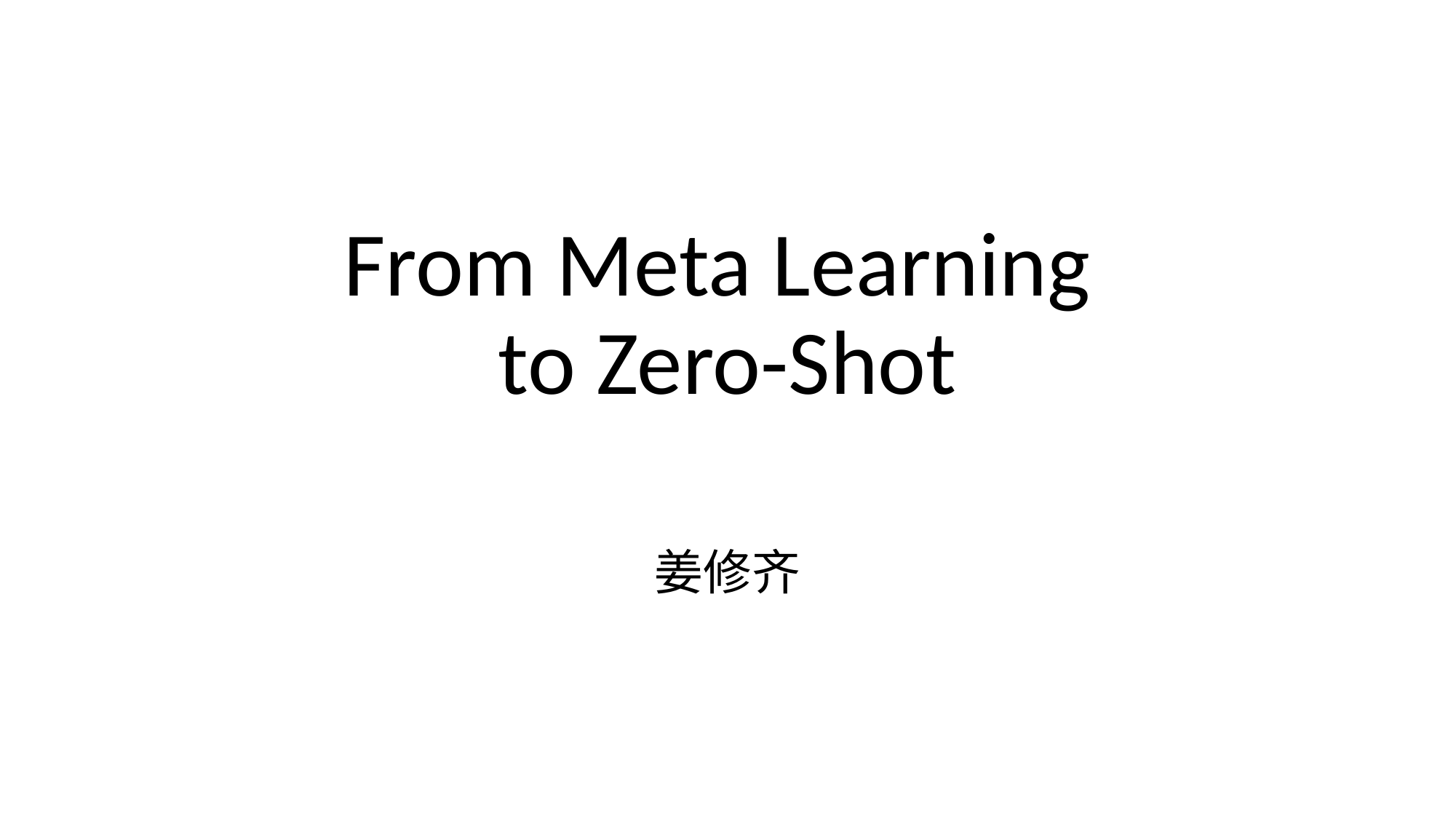

# From Meta Learning to Zero-Shot
姜修齐